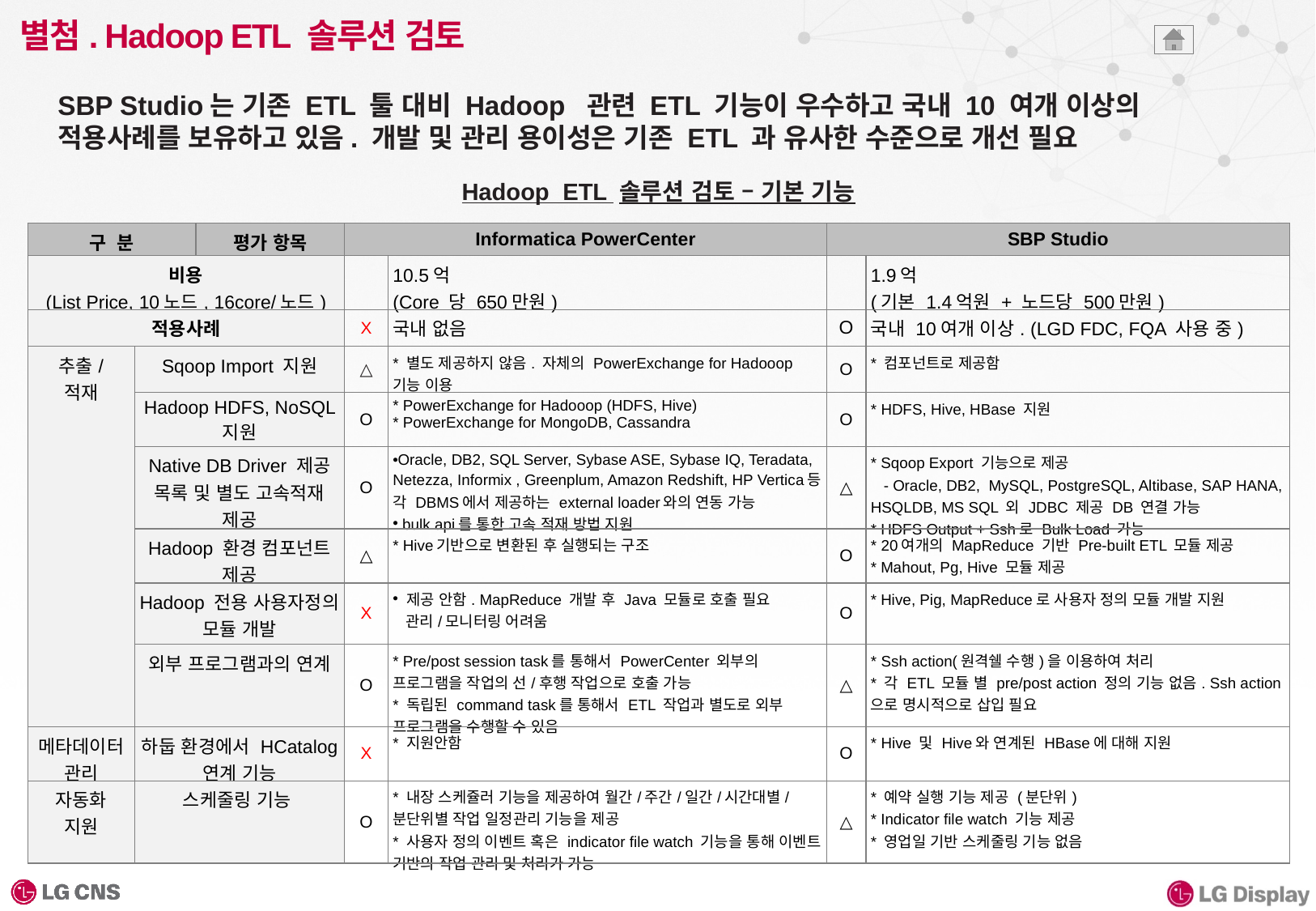

# 별첨. Hadoop ETL 솔루션 검토

SBP Studio는 기존 ETL 툴 대비 Hadoop  관련 ETL 기능이 우수하고 국내 10 여개 이상의 적용사례를 보유하고 있음. 개발 및 관리 용이성은 기존 ETL 과 유사한 수준으로 개선 필요
Hadoop  ETL 솔루션 검토 – 기본 기능
| 구 분 |  | 평가 항목 | Informatica PowerCenter |  | SBP Studio |  |
| --- | --- | --- | --- | --- | --- | --- |
| 비용 (List Price, 10노드, 16core/노드) |  |  |  | 10.5억 (Core 당 650만원) |  | 1.9억 (기본 1.4억원 + 노드당 500만원) |
| 적용사례 |  |  | X | 국내 없음 | O | 국내 10여개 이상. (LGD FDC, FQA 사용 중) |
| 추출/ 적재 | Sqoop Import 지원 |  | △ | \* 별도 제공하지 않음. 자체의 PowerExchange for Hadooop 기능 이용 | O | \* 컴포넌트로 제공함 |
|  | Hadoop HDFS, NoSQL 지원 |  | O | \* PowerExchange for Hadooop (HDFS, Hive) \* PowerExchange for MongoDB, Cassandra | O | \* HDFS, Hive, HBase 지원 |
|  | Native DB Driver 제공 목록 및 별도 고속적재 제공 |  | O | Oracle, DB2, SQL Server, Sybase ASE, Sybase IQ, Teradata, Netezza, Informix , Greenplum, Amazon Redshift, HP Vertica등 각 DBMS에서 제공하는 external loader와의 연동 가능 bulk api를 통한 고속 적재 방법 지원 | △ | \* Sqoop Export 기능으로 제공 - Oracle, DB2, MySQL, PostgreSQL, Altibase, SAP HANA, HSQLDB, MS SQL 외 JDBC 제공 DB 연결 가능 \* HDFS Output + Ssh로 Bulk Load 가능 |
|  | Hadoop 환경 컴포넌트 제공 |  | △ | \* Hive기반으로 변환된 후 실행되는 구조 | O | \* 20여개의 MapReduce 기반 Pre-built ETL 모듈 제공 \* Mahout, Pg, Hive 모듈 제공 |
|  | Hadoop 전용 사용자정의 모듈 개발 |  | X | 제공 안함. MapReduce 개발 후 Java 모듈로 호출 필요 관리/모니터링 어려움 | O | \* Hive, Pig, MapReduce로 사용자 정의 모듈 개발 지원 |
|  | 외부 프로그램과의 연계 |  | O | \* Pre/post session task를 통해서 PowerCenter 외부의 프로그램을 작업의 선/후행 작업으로 호출 가능 \* 독립된 command task를 통해서 ETL 작업과 별도로 외부 프로그램을 수행할 수 있음 | △ | \* Ssh action(원격쉘 수행)을 이용하여 처리 \* 각 ETL 모듈 별 pre/post action 정의 기능 없음. Ssh action으로 명시적으로 삽입 필요 |
| 메타데이터 관리 | 하둡 환경에서 HCatalog 연계 기능 |  | X | \* 지원안함 | O | \* Hive 및 Hive와 연계된 HBase에 대해 지원 |
| 자동화 지원 | 스케줄링 기능 |  | O | \* 내장 스케쥴러 기능을 제공하여 월간/주간/일간/시간대별/분단위별 작업 일정관리 기능을 제공 \* 사용자 정의 이벤트 혹은 indicator file watch 기능을 통해 이벤트 기반의 작업 관리 및 처리가 가능 | △ | \* 예약 실행 기능 제공 (분단위) \* Indicator file watch 기능 제공 \* 영업일 기반 스케줄링 기능 없음 |